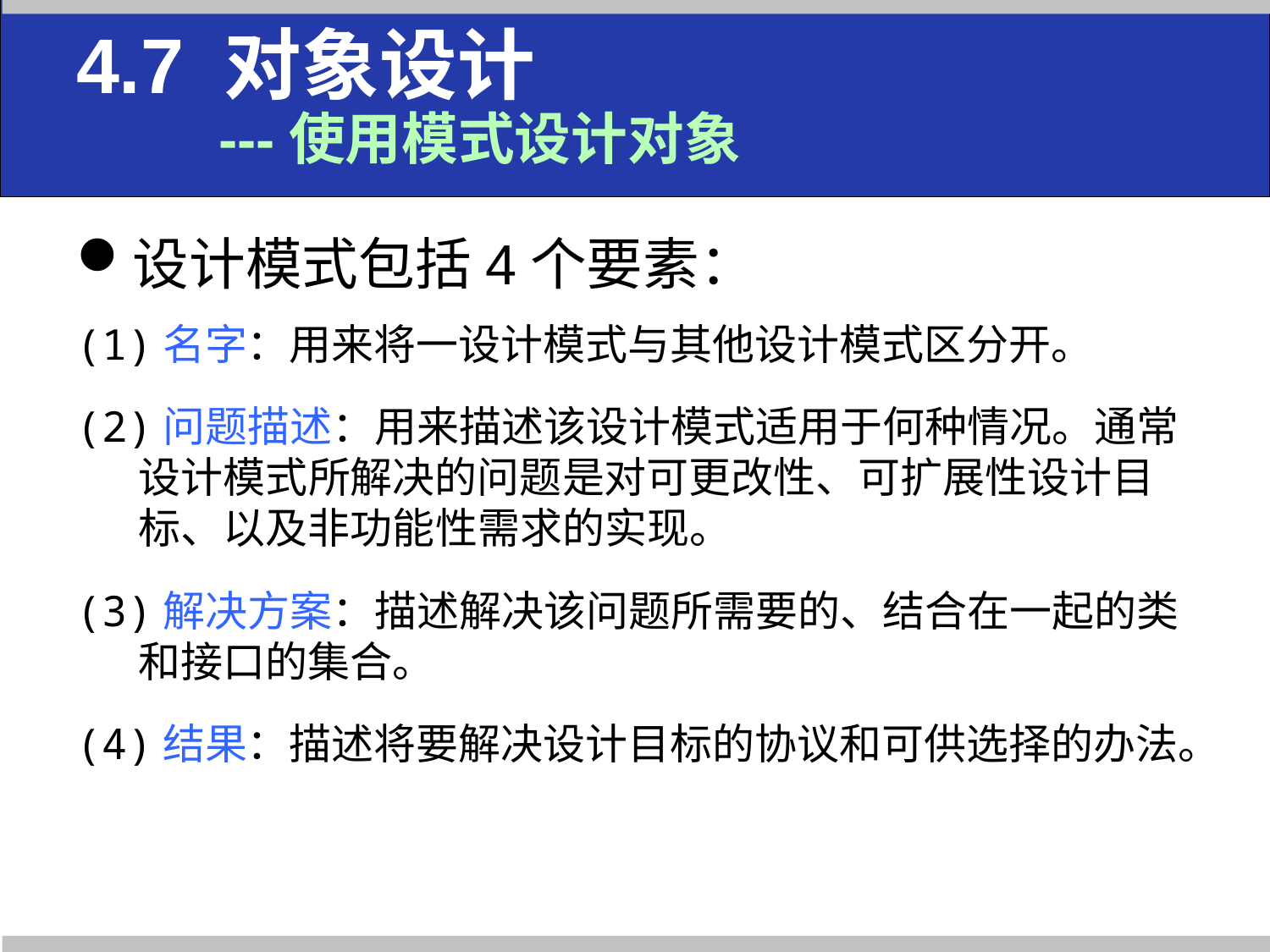

4.7 对象设计
          ---使用模式设计对象
设计模式包括4个要素：
(1)名字：用来将一设计模式与其他设计模式区分开。
(2)问题描述：用来描述该设计模式适用于何种情况。通常设计模式所解决的问题是对可更改性、可扩展性设计目标、以及非功能性需求的实现。
(3)解决方案：描述解决该问题所需要的、结合在一起的类和接口的集合。
(4)结果：描述将要解决设计目标的协议和可供选择的办法。
623